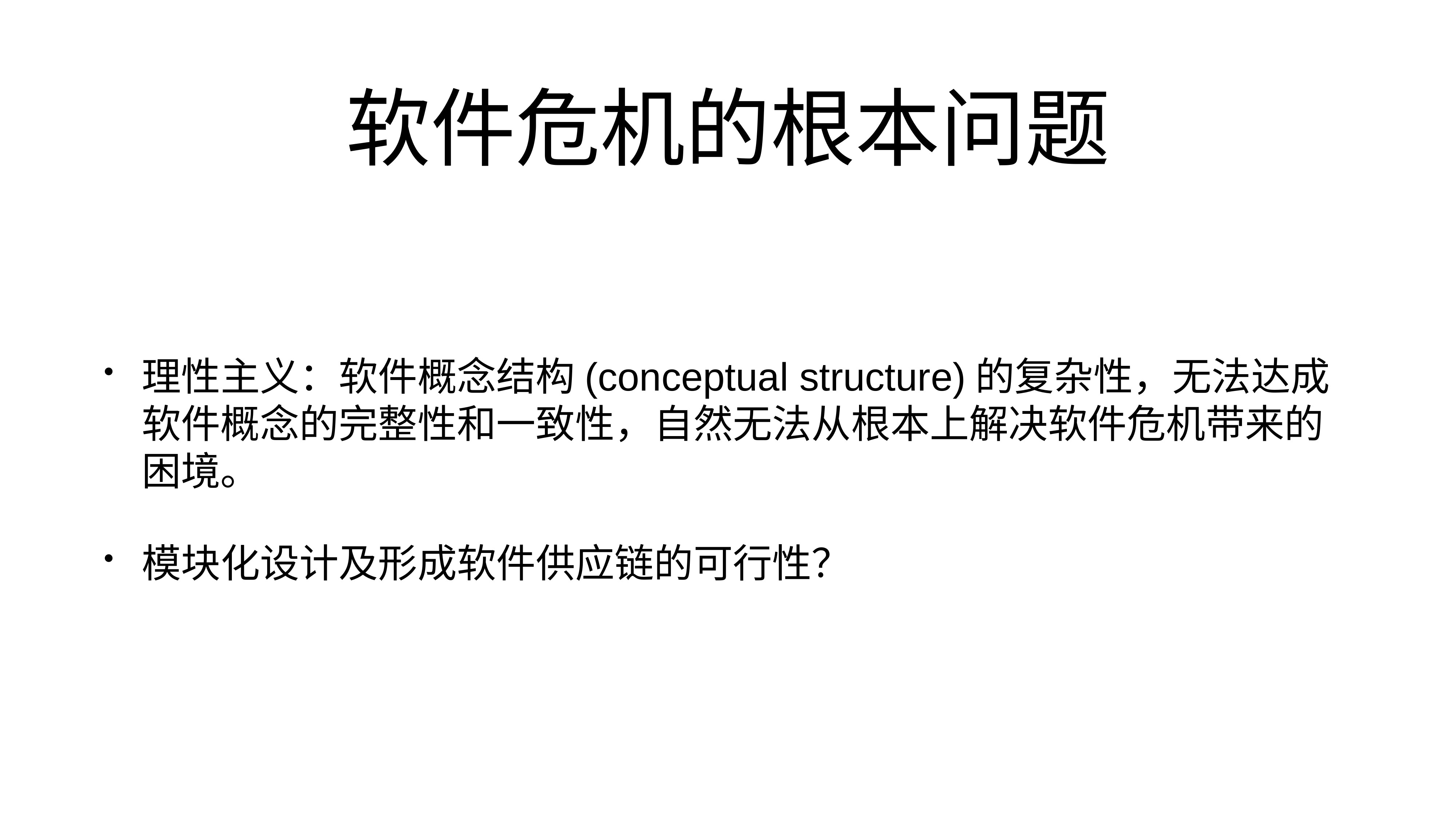

# 软件危机的根本问题
理性主义：软件概念结构(conceptual structure)的复杂性，无法达成软件概念的完整性和一致性，自然无法从根本上解决软件危机带来的困境。
模块化设计及形成软件供应链的可行性？